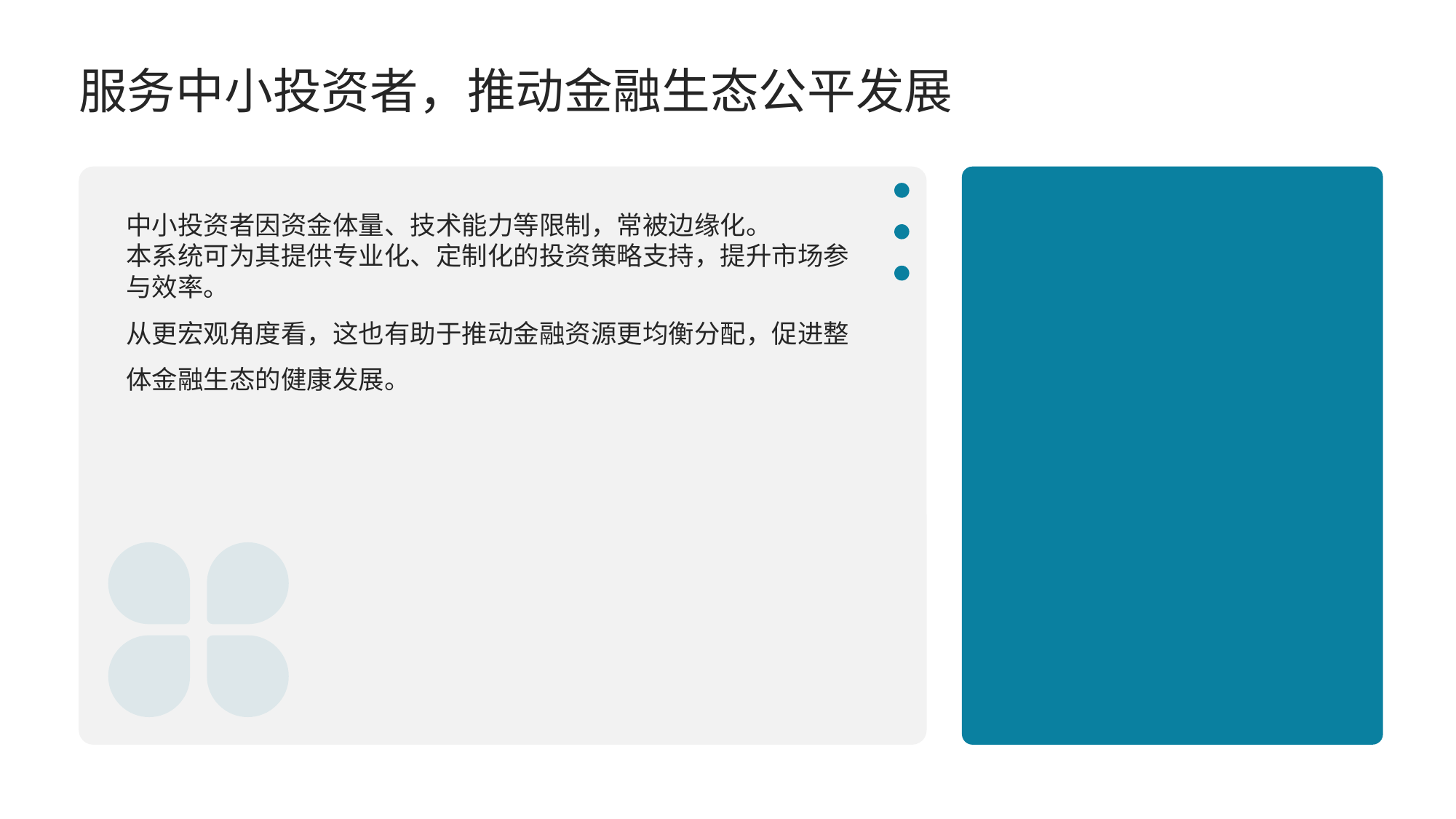

服务中小投资者，推动金融生态公平发展

中小投资者因资金体量、技术能力等限制，常被边缘化。
本系统可为其提供专业化、定制化的投资策略支持，提升市场参与效率。
从更宏观角度看，这也有助于推动金融资源更均衡分配，促进整体金融生态的健康发展。